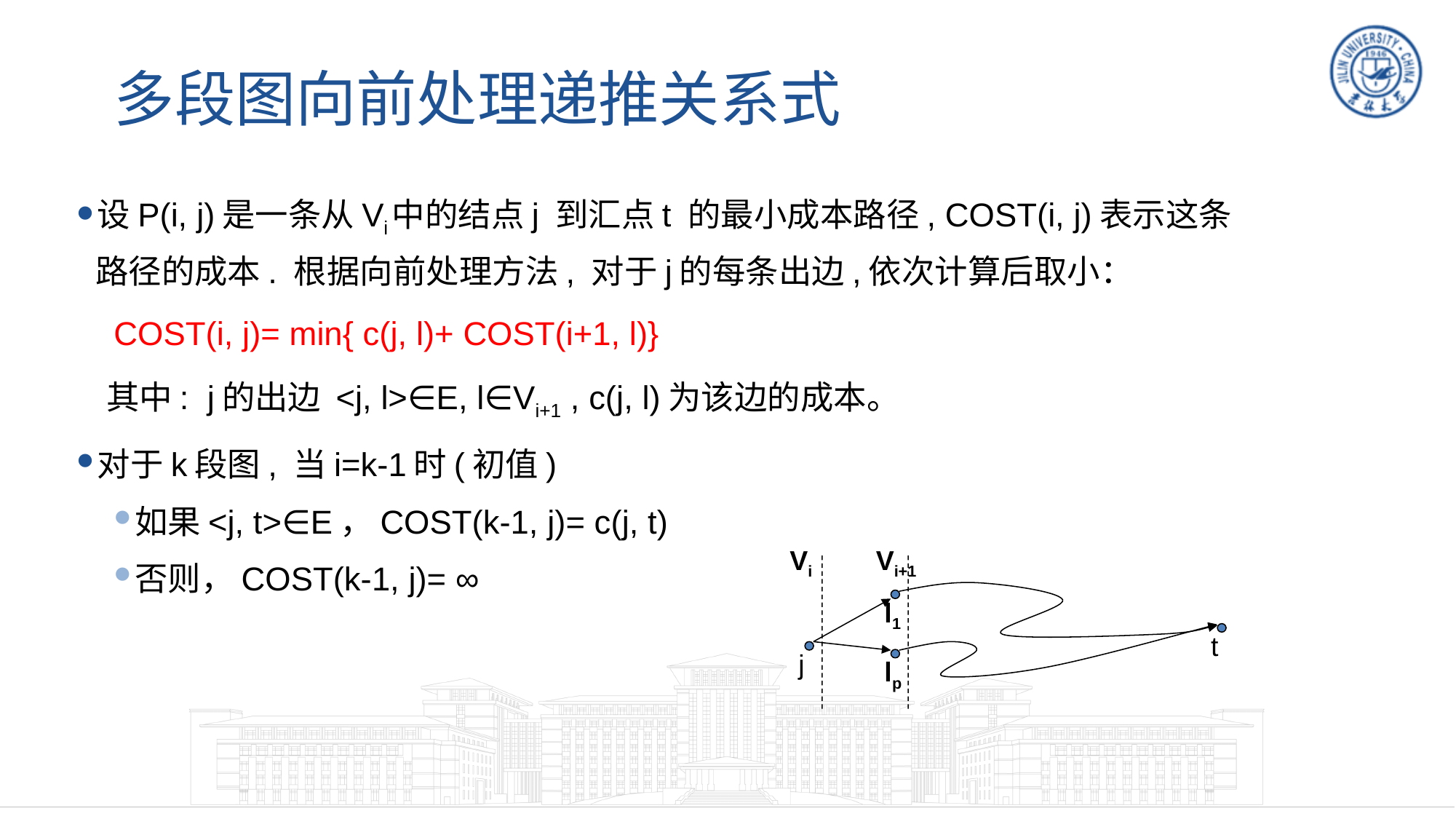

# 多段图向前处理递推关系式
设P(i, j)是一条从Vi中的结点j 到汇点t 的最小成本路径, COST(i, j)表示这条路径的成本. 根据向前处理方法, 对于j的每条出边,依次计算后取小：
    COST(i, j)= min{ c(j, l)+ COST(i+1, l)}
   其中:  j的出边 <j, l>∈E, l∈Vi+1 , c(j, l)为该边的成本。
对于k段图, 当i=k-1时(初值)
如果<j, t>∈E，COST(k-1, j)= c(j, t)
否则，COST(k-1, j)= ∞
Vi
Vi+1

l1

t

j

lp

20